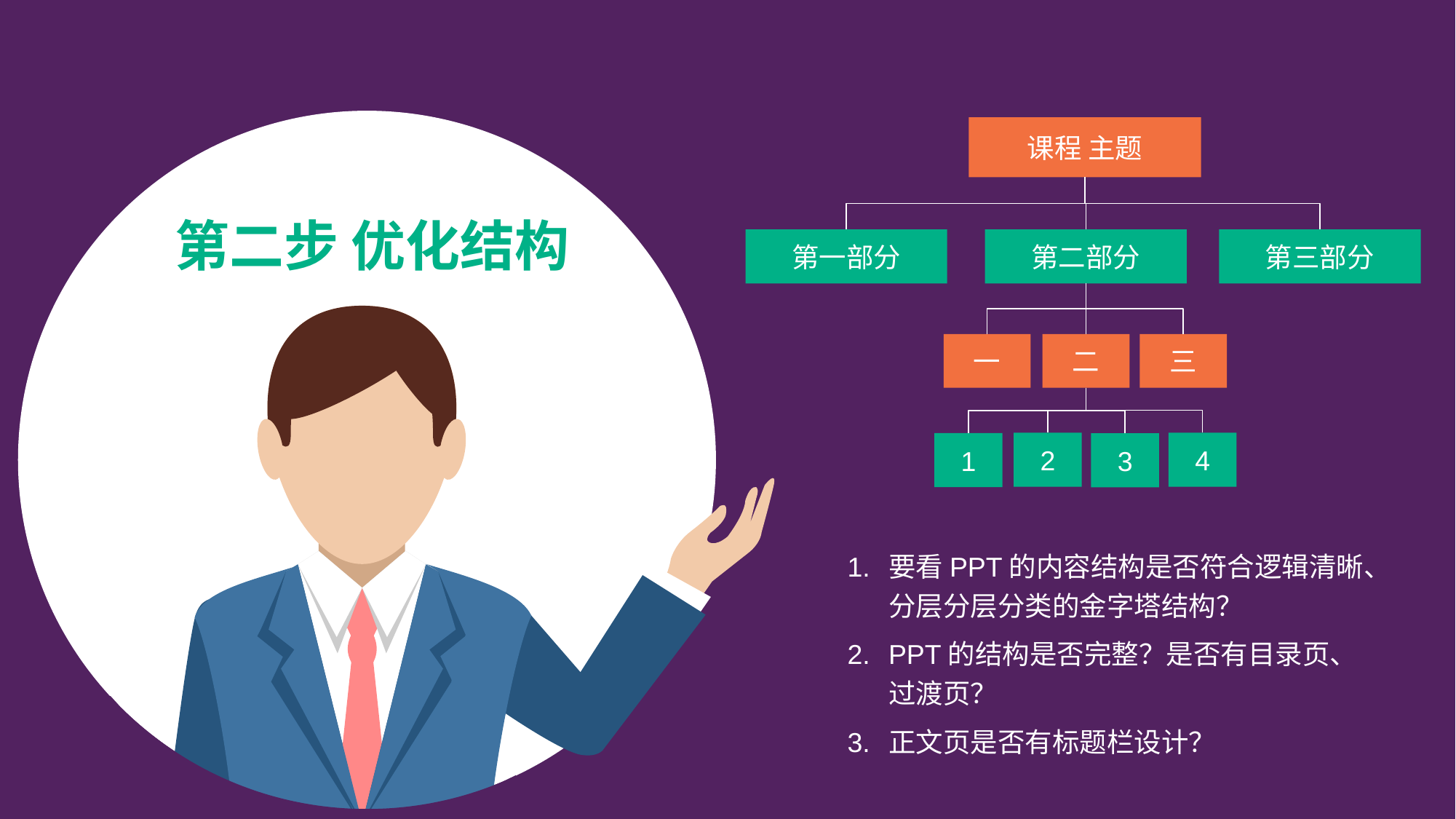

课程 主题
第一部分
第二部分
第三部分
一
二
三
2
4
1
3
第二步 优化结构

要看PPT的内容结构是否符合逻辑清晰、分层分层分类的金字塔结构？
PPT的结构是否完整？是否有目录页、过渡页？
正文页是否有标题栏设计？